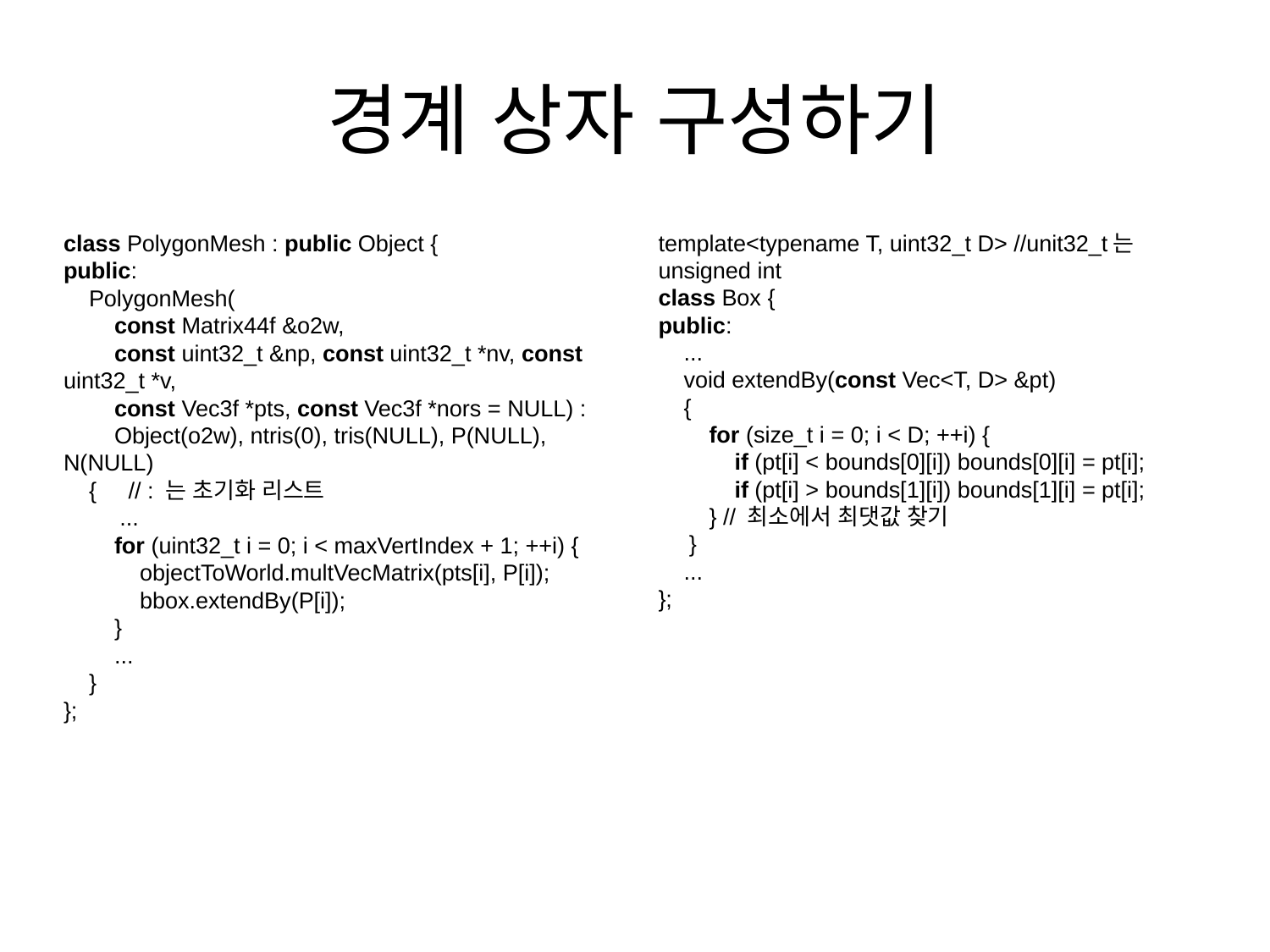

# 경계 상자 구성하기
class PolygonMesh : public Object {
public:
    PolygonMesh(
        const Matrix44f &o2w,
        const uint32_t &np, const uint32_t *nv, const uint32_t *v,
        const Vec3f *pts, const Vec3f *nors = NULL) :
        Object(o2w), ntris(0), tris(NULL), P(NULL), N(NULL)
    {     // : 는 초기화 리스트
        ...
        for (uint32_t i = 0; i < maxVertIndex + 1; ++i) {
            objectToWorld.multVecMatrix(pts[i], P[i]);
            bbox.extendBy(P[i]);
        }
        ...
    }
};
template<typename T, uint32_t D> //unit32_t는 unsigned int
class Box {
public:
    ...
    void extendBy(const Vec<T, D> &pt)
    {
        for (size_t i = 0; i < D; ++i) {
            if (pt[i] < bounds[0][i]) bounds[0][i] = pt[i];
            if (pt[i] > bounds[1][i]) bounds[1][i] = pt[i];
        } // 최소에서 최댓값 찾기
    }
    ...
};